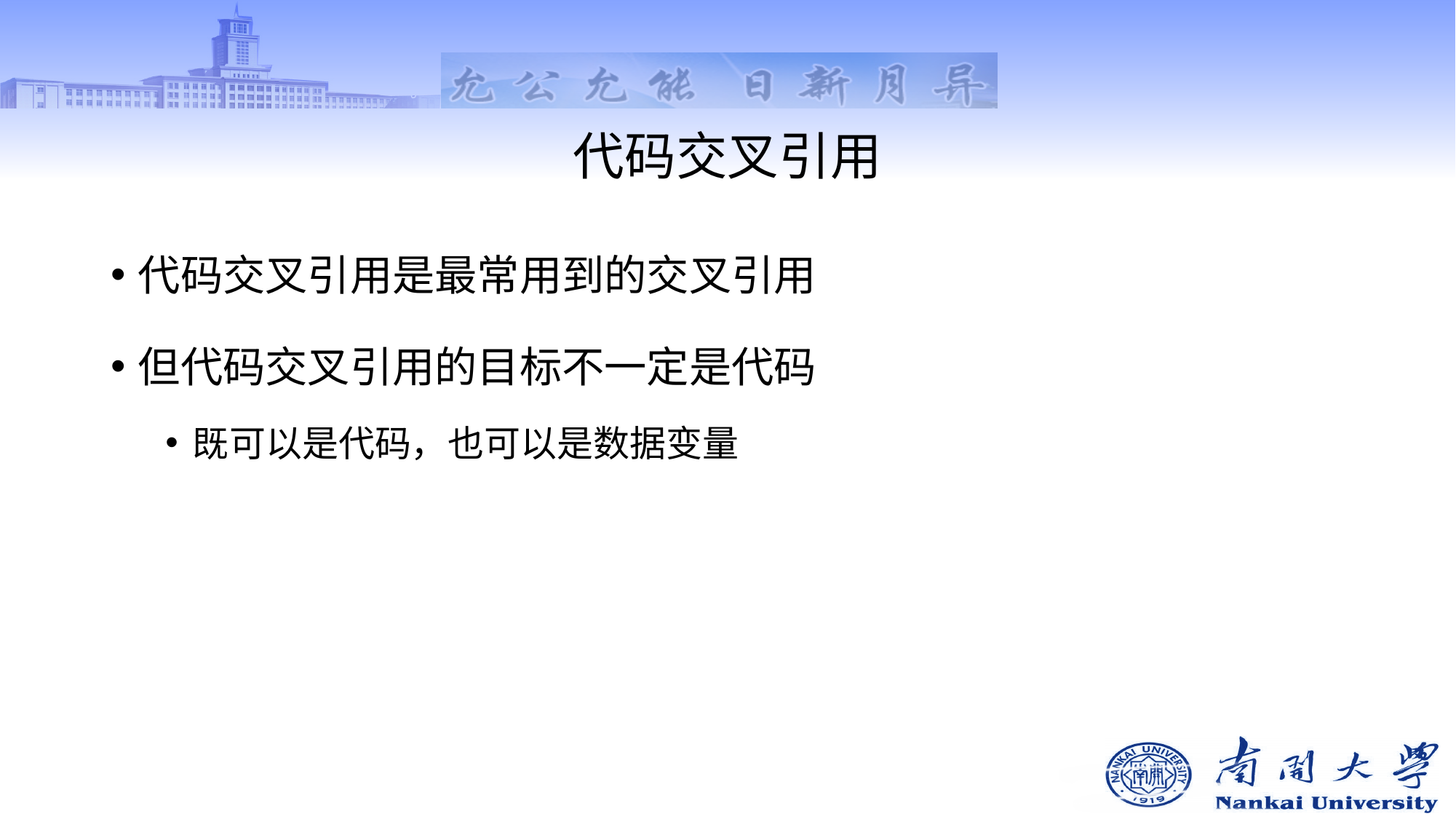

# 代码交叉引用
代码交叉引用是最常用到的交叉引用
但代码交叉引用的目标不一定是代码
既可以是代码，也可以是数据变量